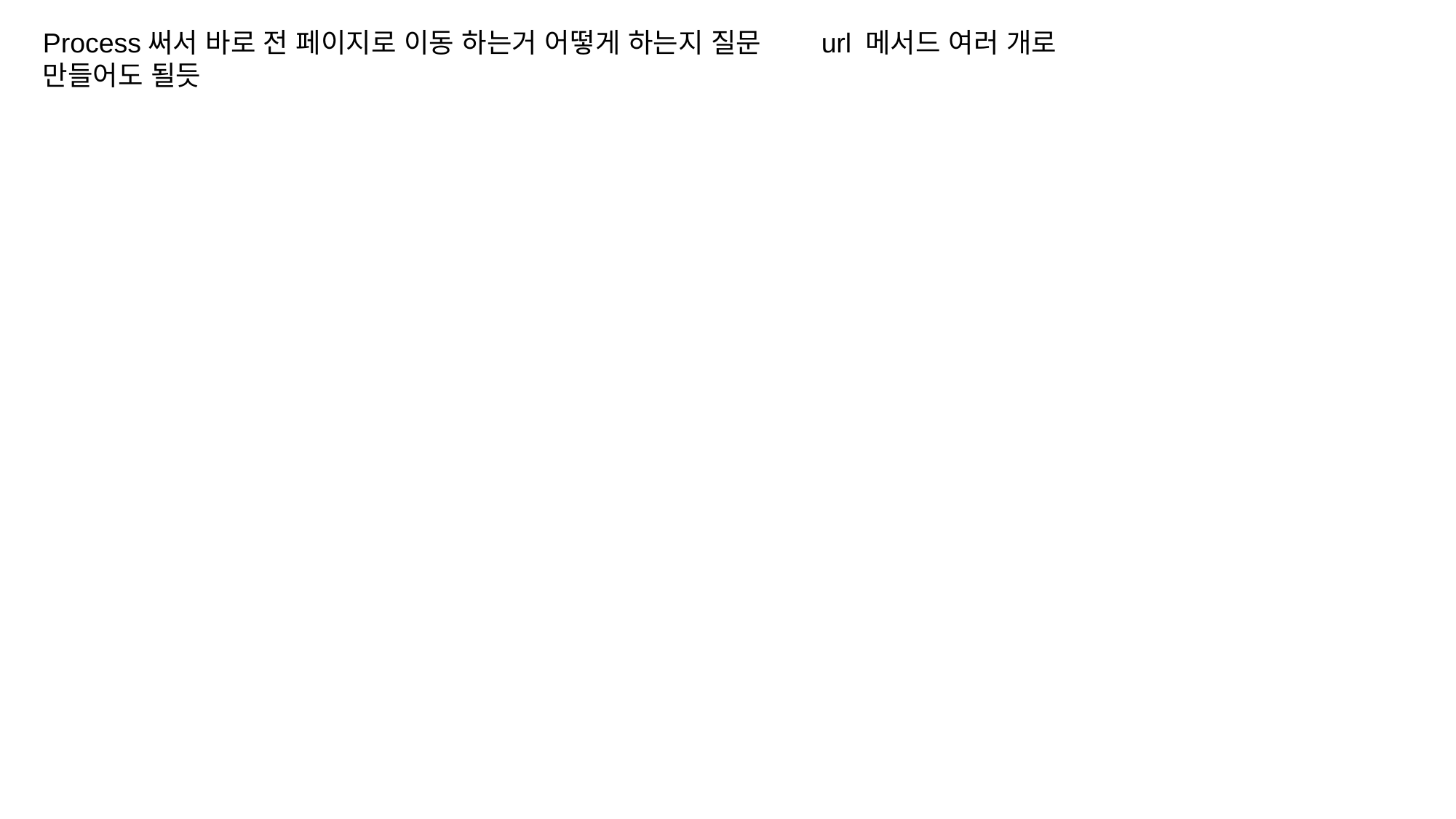

Process써서 바로 전 페이지로 이동 하는거 어떻게 하는지 질문       url 메서드 여러 개로 만들어도 될듯